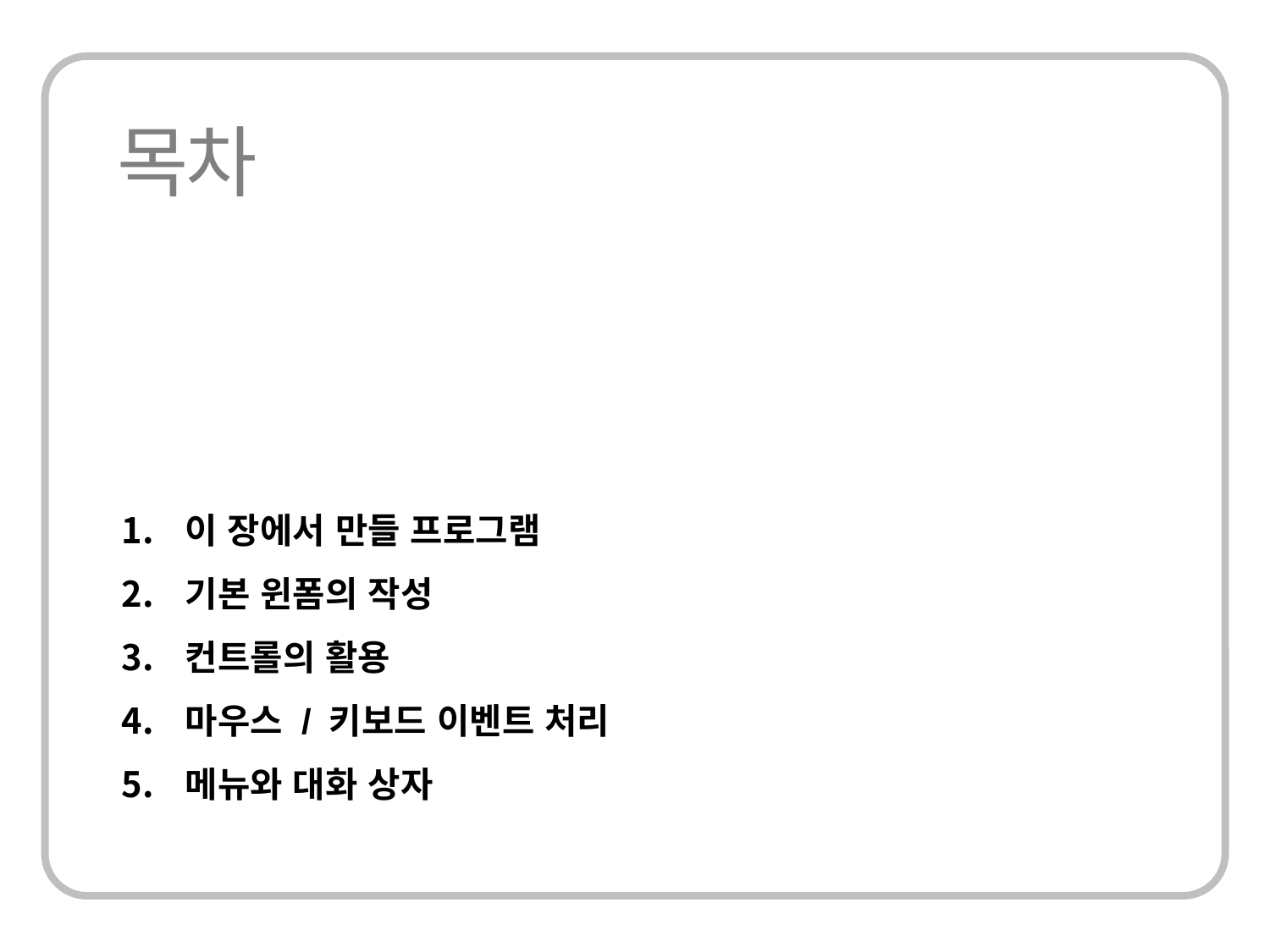

이 장에서 만들 프로그램
기본 윈폼의 작성
컨트롤의 활용
마우스 / 키보드 이벤트 처리
메뉴와 대화 상자